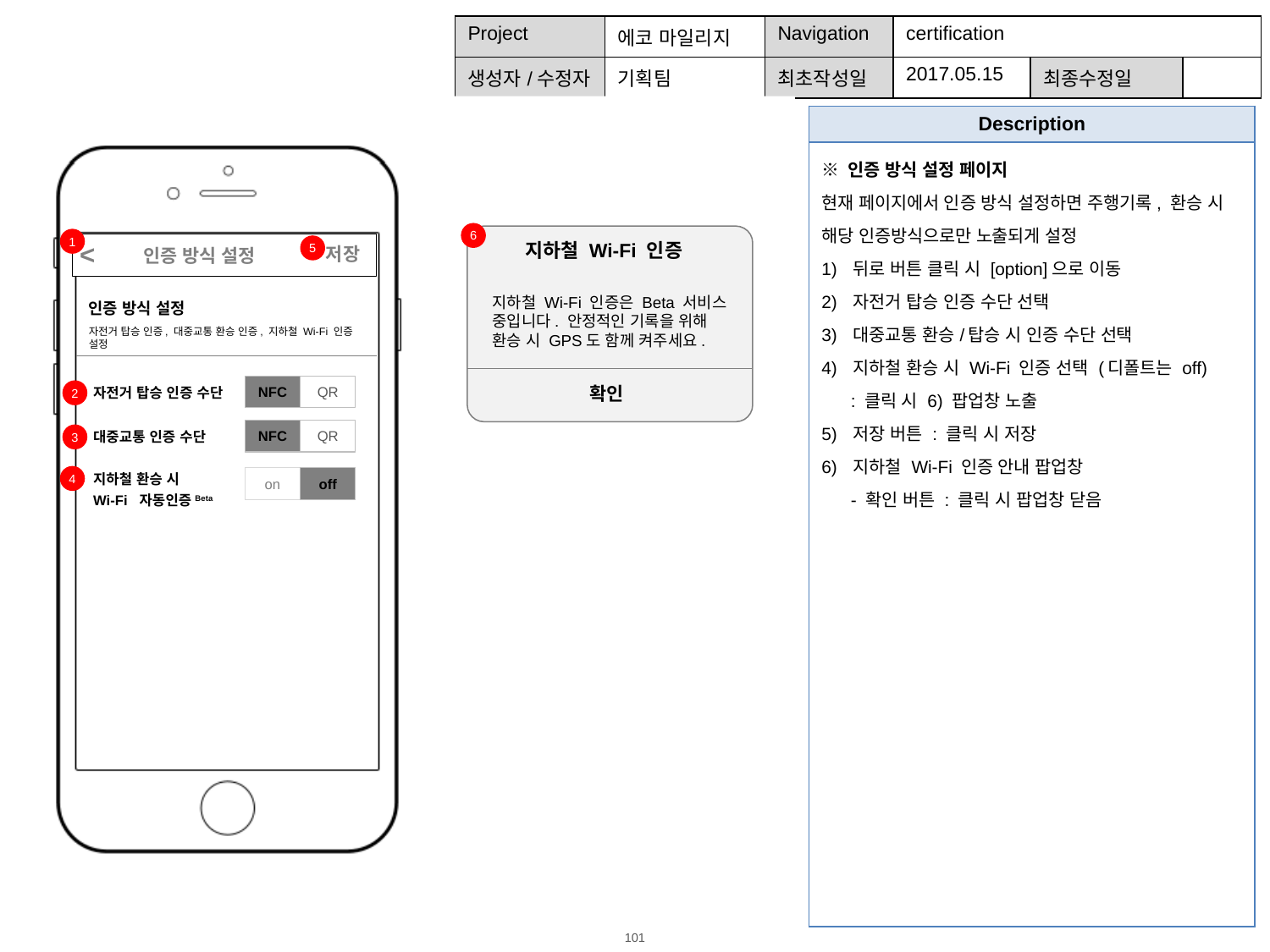

| Project | 에코 마일리지 | Navigation | certification |  |  |
| --- | --- | --- | --- | --- | --- |
| 생성자/수정자 | 기획팀 | 최초작성일 | 2017.05.15 | 최종수정일 |  |

| Description |
| --- |
| ※ 인증 방식 설정 페이지 현재 페이지에서 인증 방식 설정하면 주행기록, 환승 시 해당 인증방식으로만 노출되게 설정 뒤로 버튼 클릭 시 [option]으로 이동 자전거 탑승 인증 수단 선택 대중교통 환승/탑승 시 인증 수단 선택 지하철 환승 시 Wi-Fi 인증 선택 (디폴트는 off) : 클릭 시 6) 팝업창 노출 저장 버튼 : 클릭 시 저장 지하철 Wi-Fi 인증 안내 팝업창 - 확인 버튼 : 클릭 시 팝업창 닫음 |
6

1
지하철 Wi-Fi 인증
<
           인증 방식 설정
5
저장
성공확률 50%
지하철 Wi-Fi 인증은 Beta 서비스 중입니다. 안정적인 기록을 위해 환승 시 GPS도 함께 켜주세요.
인증 방식 설정
자전거 탑승 인증, 대중교통 환승 인증, 지하철 Wi-Fi 인증 설정
NFC
QR
확인
자전거 탑승 인증 수단
2
NFC
QR
대중교통 인증 수단
3
지하철 환승 시
Wi-Fi  자동인증Beta
4
on
off